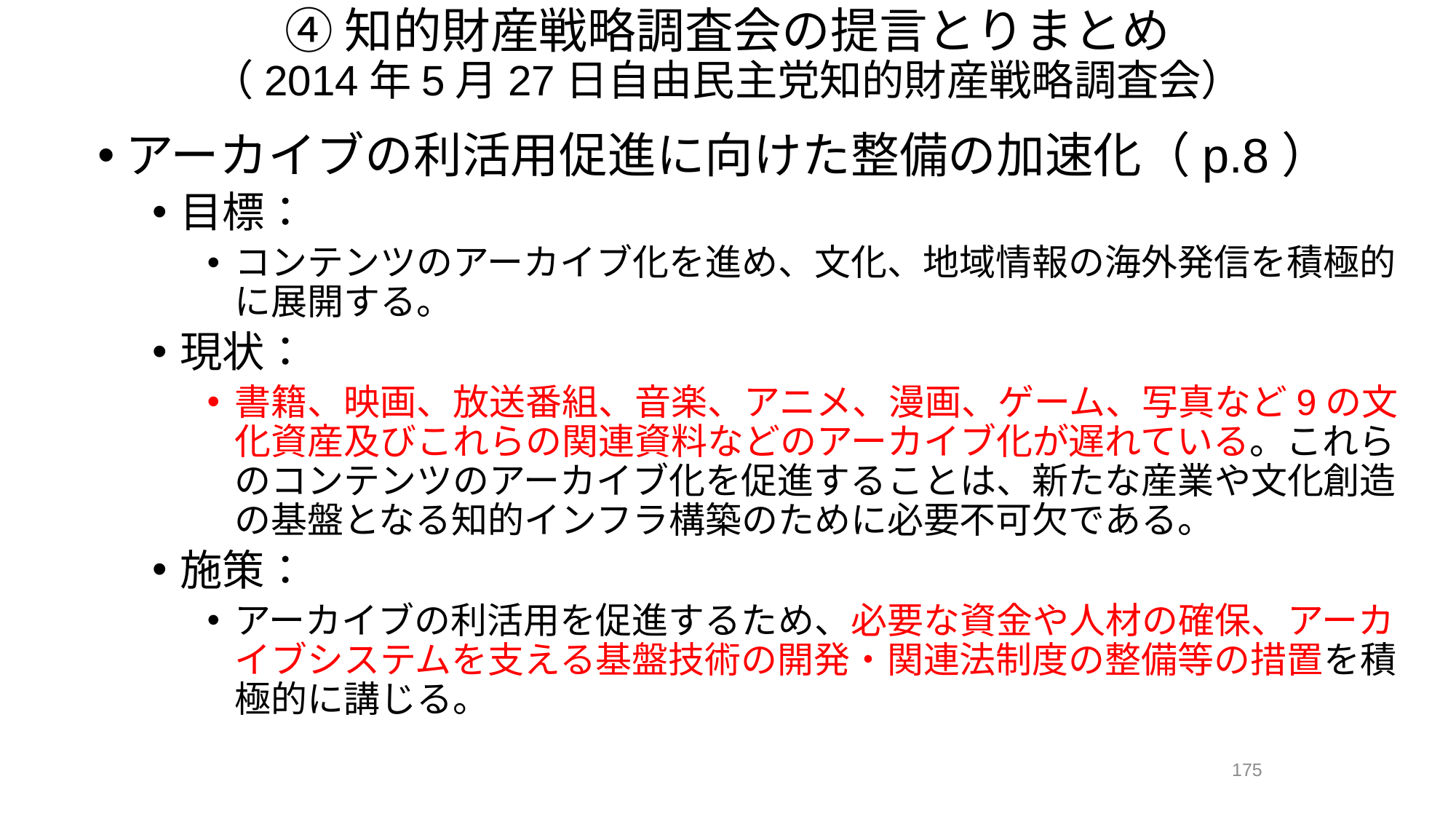

# ④知的財産戦略調査会の提言とりまとめ （2014年5月27日自由民主党知的財産戦略調査会）
アーカイブの利活用促進に向けた整備の加速化（p.8）
目標：
コンテンツのアーカイブ化を進め、文化、地域情報の海外発信を積極的に展開する。
現状：
書籍、映画、放送番組、音楽、アニメ、漫画、ゲーム、写真など9の文化資産及びこれらの関連資料などのアーカイブ化が遅れている。これらのコンテンツのアーカイブ化を促進することは、新たな産業や文化創造の基盤となる知的インフラ構築のために必要不可欠である。
施策：
アーカイブの利活用を促進するため、必要な資金や人材の確保、アーカイブシステムを支える基盤技術の開発・関連法制度の整備等の措置を積極的に講じる。
175